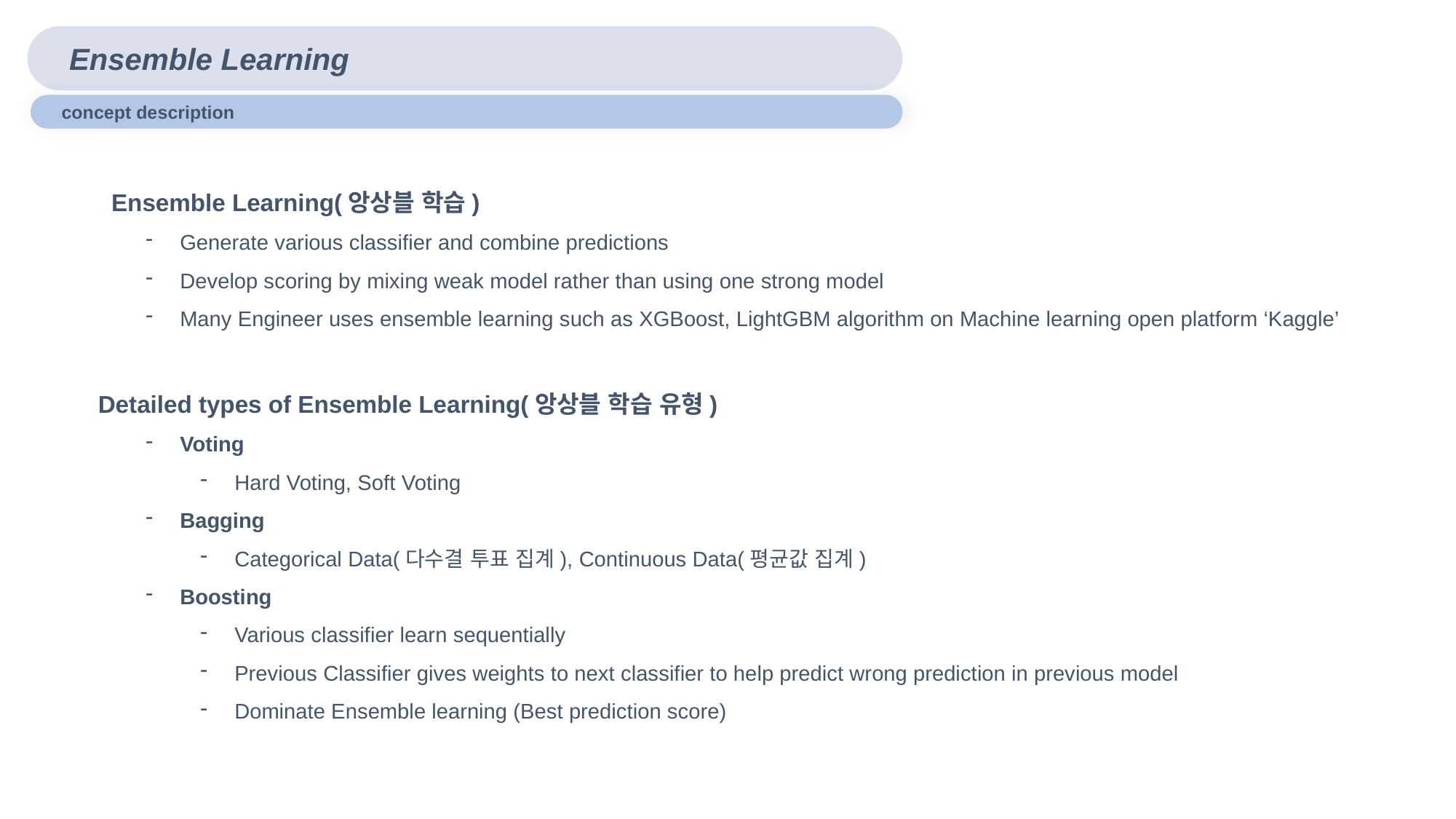

Ensemble Learning
   concept description

   Ensemble Learning(앙상블 학습)
Generate various classifier and combine predictions
Develop scoring by mixing weak model rather than using one strong model
Many Engineer uses ensemble learning such as XGBoost, LightGBM algorithm on Machine learning open platform ‘Kaggle’

 Detailed types of Ensemble Learning(앙상블 학습 유형)
Voting
Hard Voting, Soft Voting
Bagging
Categorical Data(다수결 투표 집계), Continuous Data(평균값 집계)
Boosting
Various classifier learn sequentially
Previous Classifier gives weights to next classifier to help predict wrong prediction in previous model
Dominate Ensemble learning (Best prediction score)